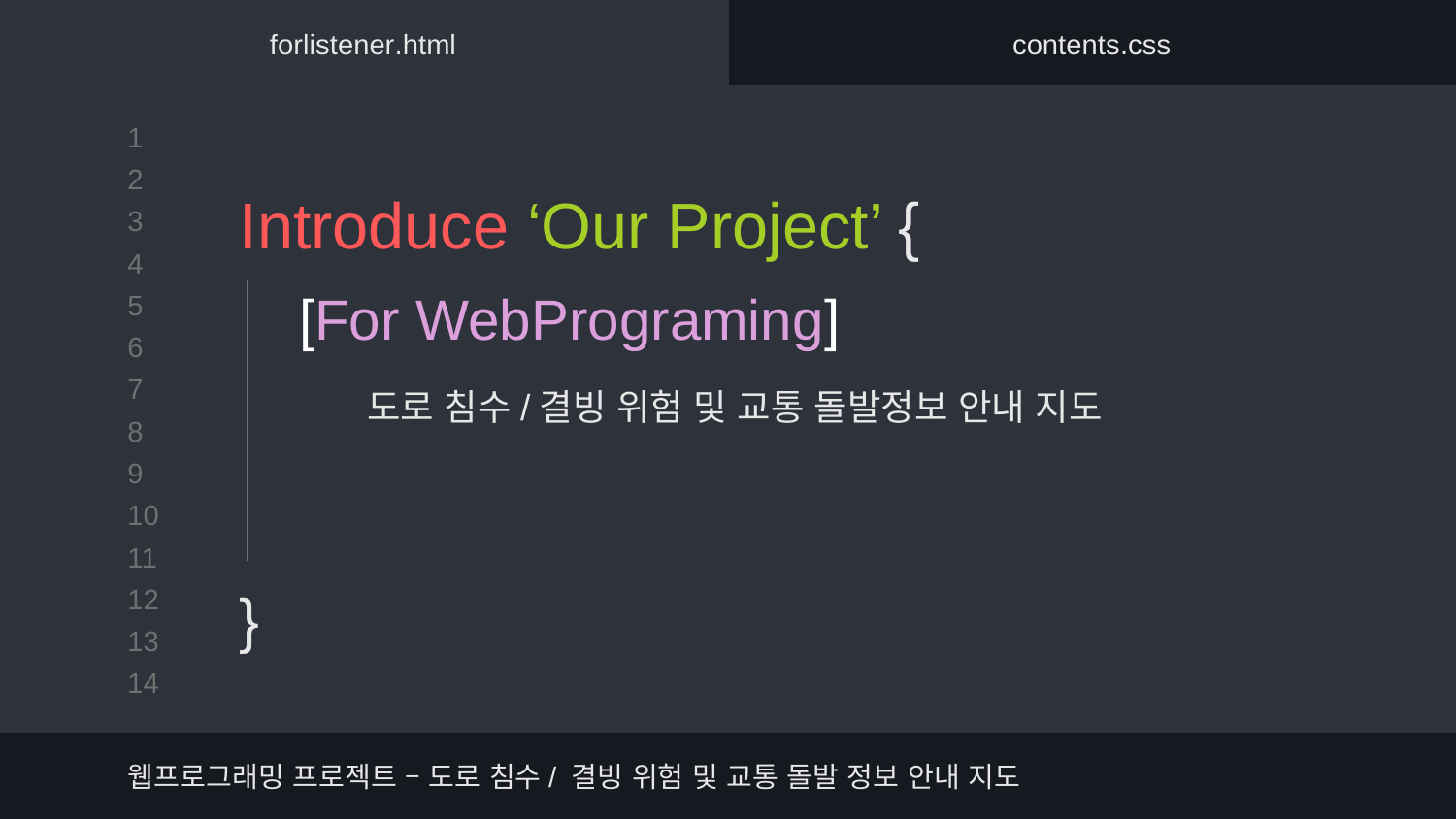

forlistener.html
contents.css
# Introduce ‘Our Project’ {
}
[For WebPrograming]
도로 침수/결빙 위험 및 교통 돌발정보 안내 지도
웹프로그래밍 프로젝트 – 도로 침수/ 결빙 위험 및 교통 돌발 정보 안내 지도